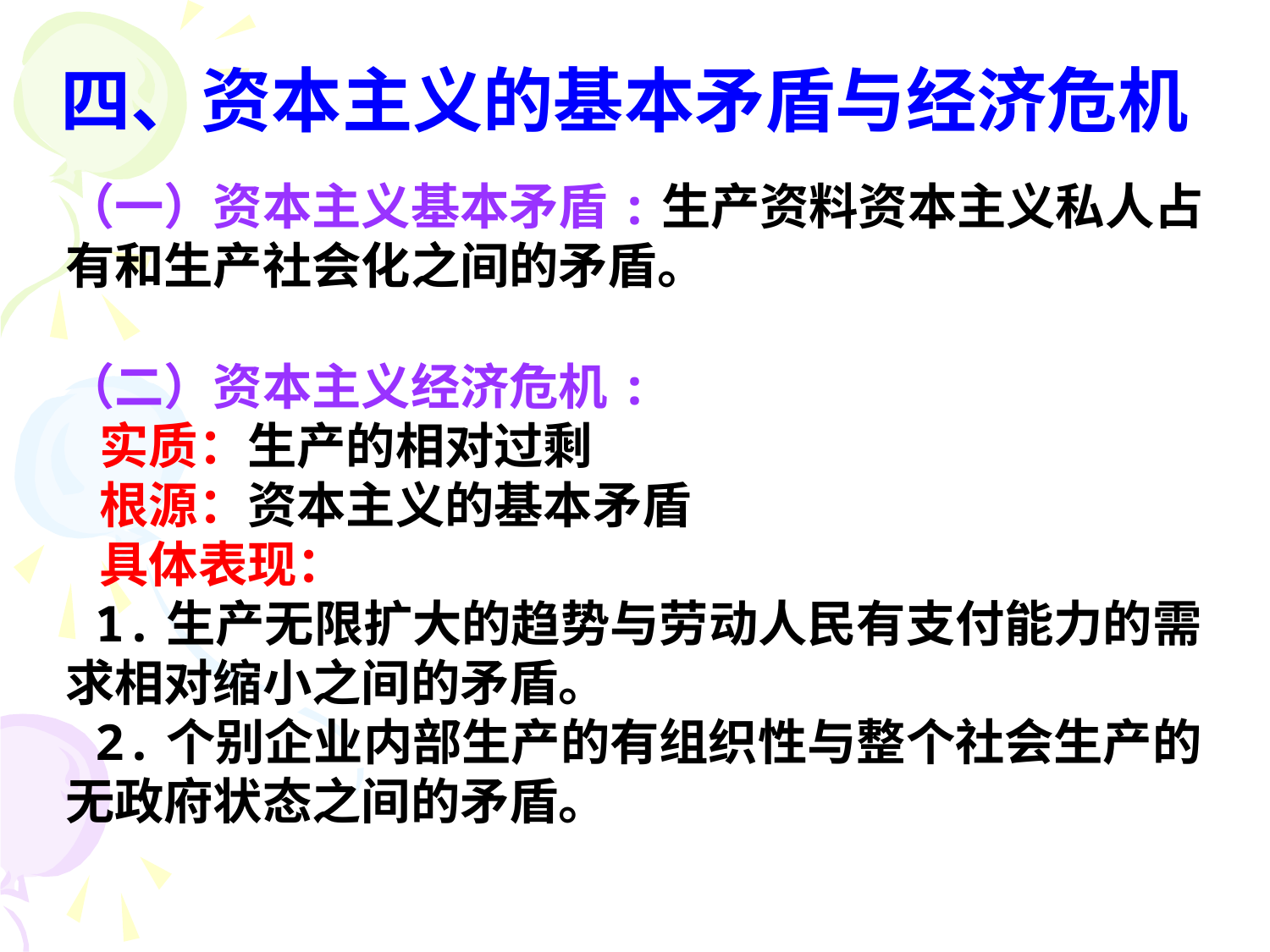

# 四、资本主义的基本矛盾与经济危机
（一）资本主义基本矛盾:生产资料资本主义私人占有和生产社会化之间的矛盾。
（二）资本主义经济危机:
  实质：生产的相对过剩
  根源：资本主义的基本矛盾
  具体表现：
 1.生产无限扩大的趋势与劳动人民有支付能力的需求相对缩小之间的矛盾。
 2.个别企业内部生产的有组织性与整个社会生产的无政府状态之间的矛盾。